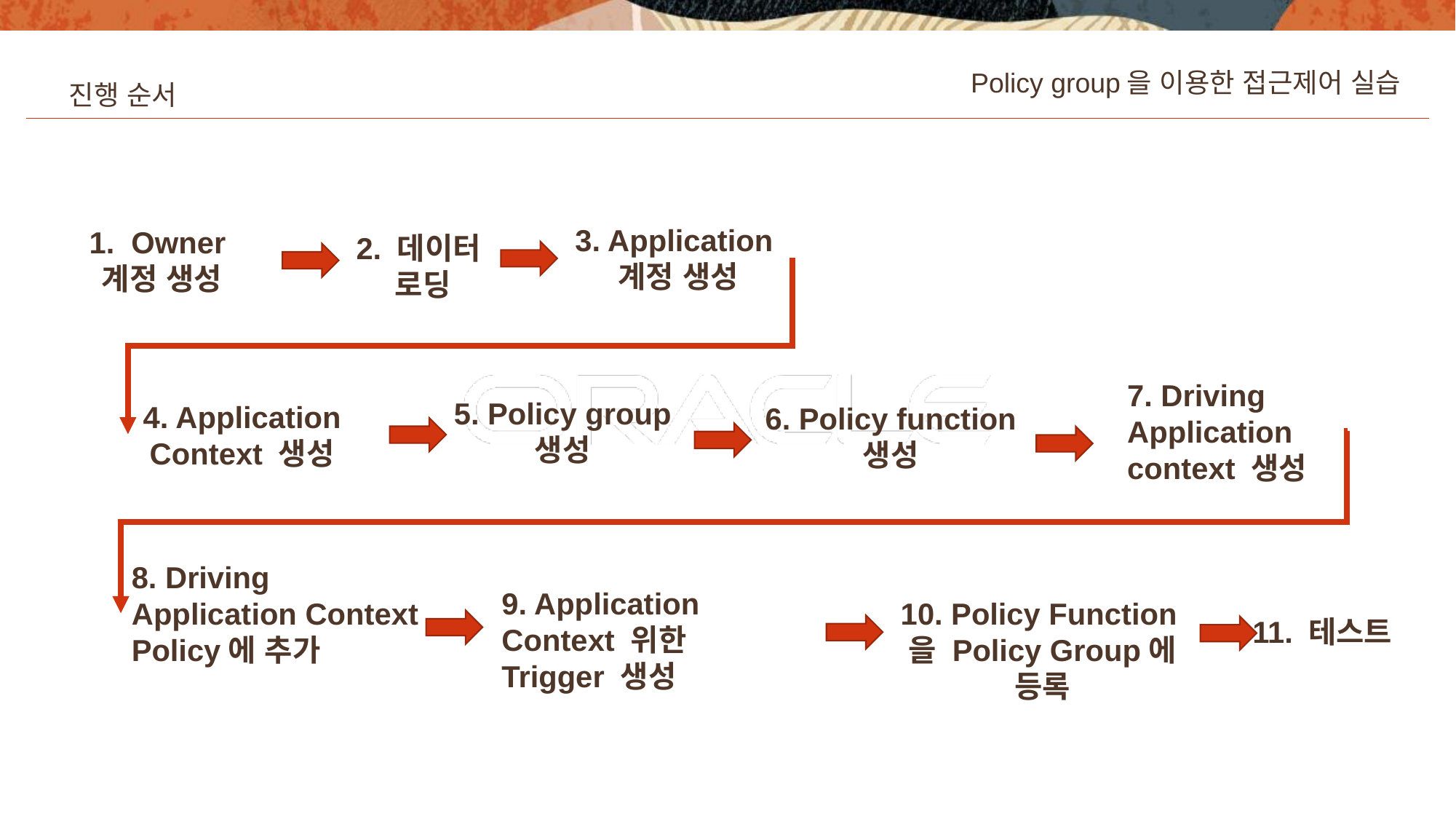

Policy group을 이용한 접근제어 실습
진행 순서
3. Application
계정 생성
1.  Owner
계정 생성
2. 데이터
로딩

7. Driving Application context 생성
5. Policy group
생성
4. Application Context 생성
6. Policy function
생성

8. Driving Application Context
Policy에 추가
9. Application Context 위한 Trigger 생성
10. Policy Function을 Policy Group에 등록
11. 테스트

40
Copyright © 2020, Oracle and/or its affiliates. All rights reserved.